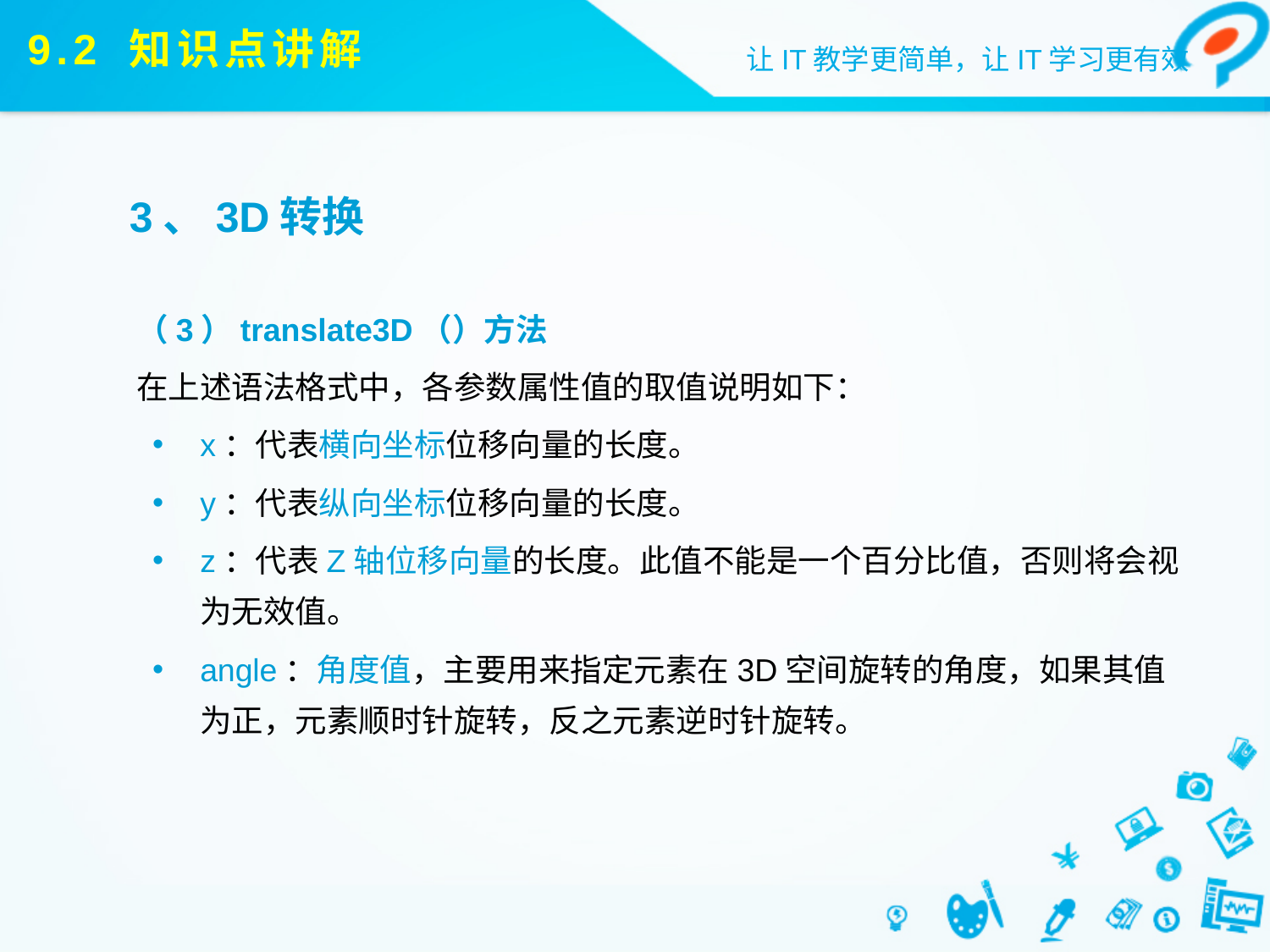

# 9.2 知识点讲解
3、3D转换
（3）translate3D（）方法
在上述语法格式中，各参数属性值的取值说明如下：
x：代表横向坐标位移向量的长度。
y：代表纵向坐标位移向量的长度。
z：代表Z轴位移向量的长度。此值不能是一个百分比值，否则将会视为无效值。
angle：角度值，主要用来指定元素在3D空间旋转的角度，如果其值为正，元素顺时针旋转，反之元素逆时针旋转。